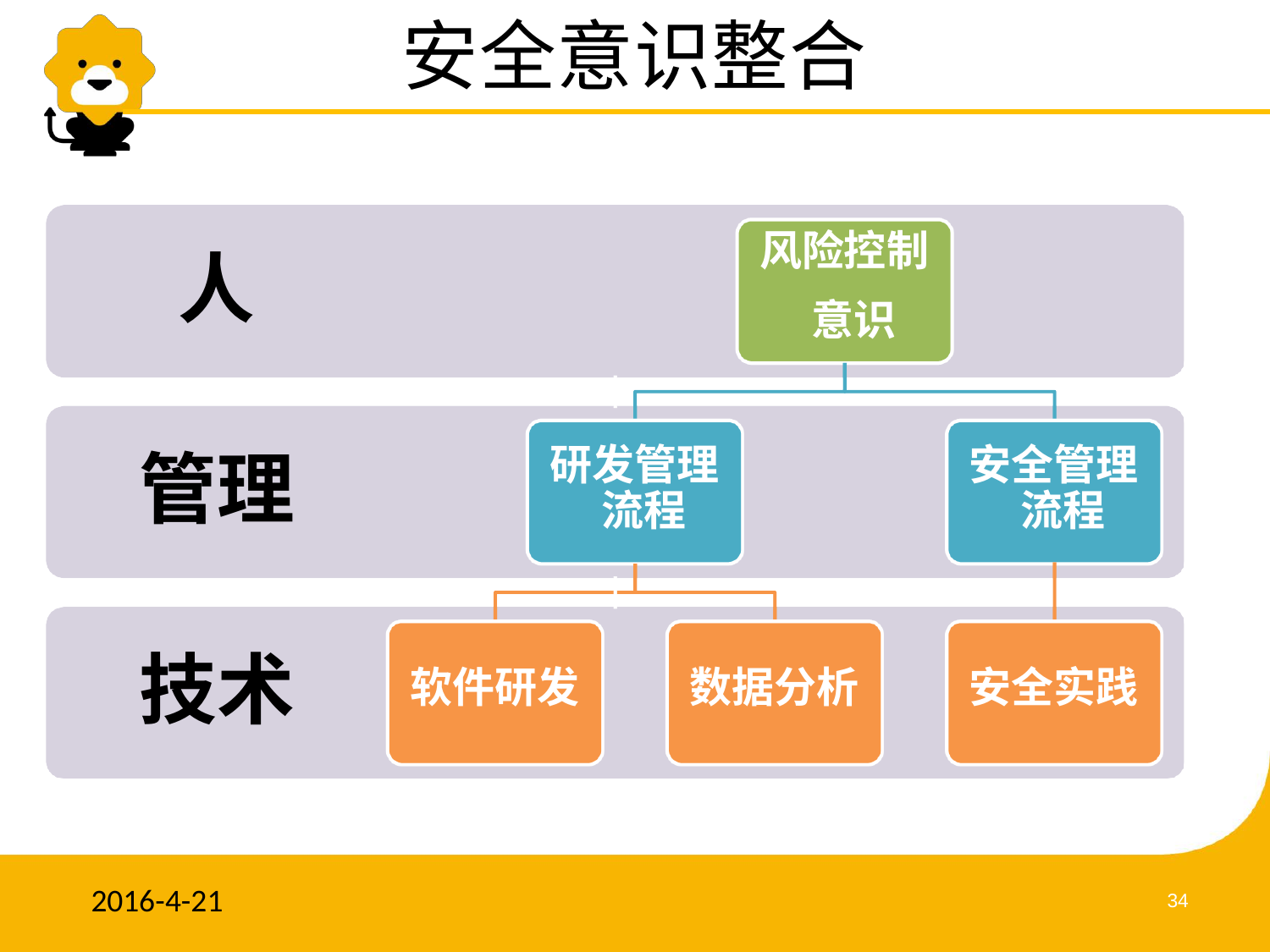

# 安全意识整合

风险控制  意识
人
管理
研发管理  流程
安全管理  流程
技术
软件研发
数据分析
安全实践
2016-4-21
34